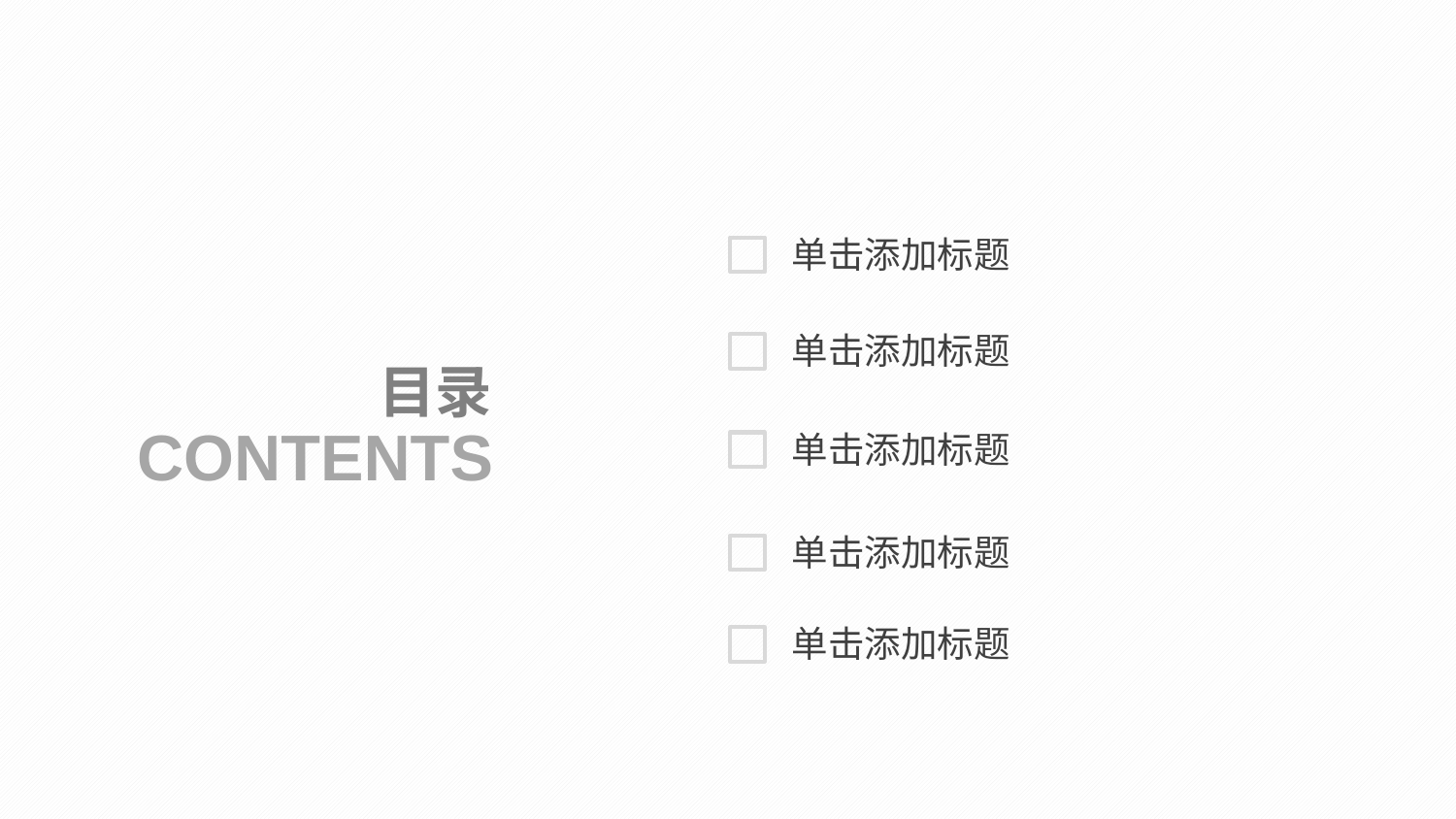

单击添加标题

单击添加标题

目录
CONTENTS
单击添加标题

单击添加标题

单击添加标题